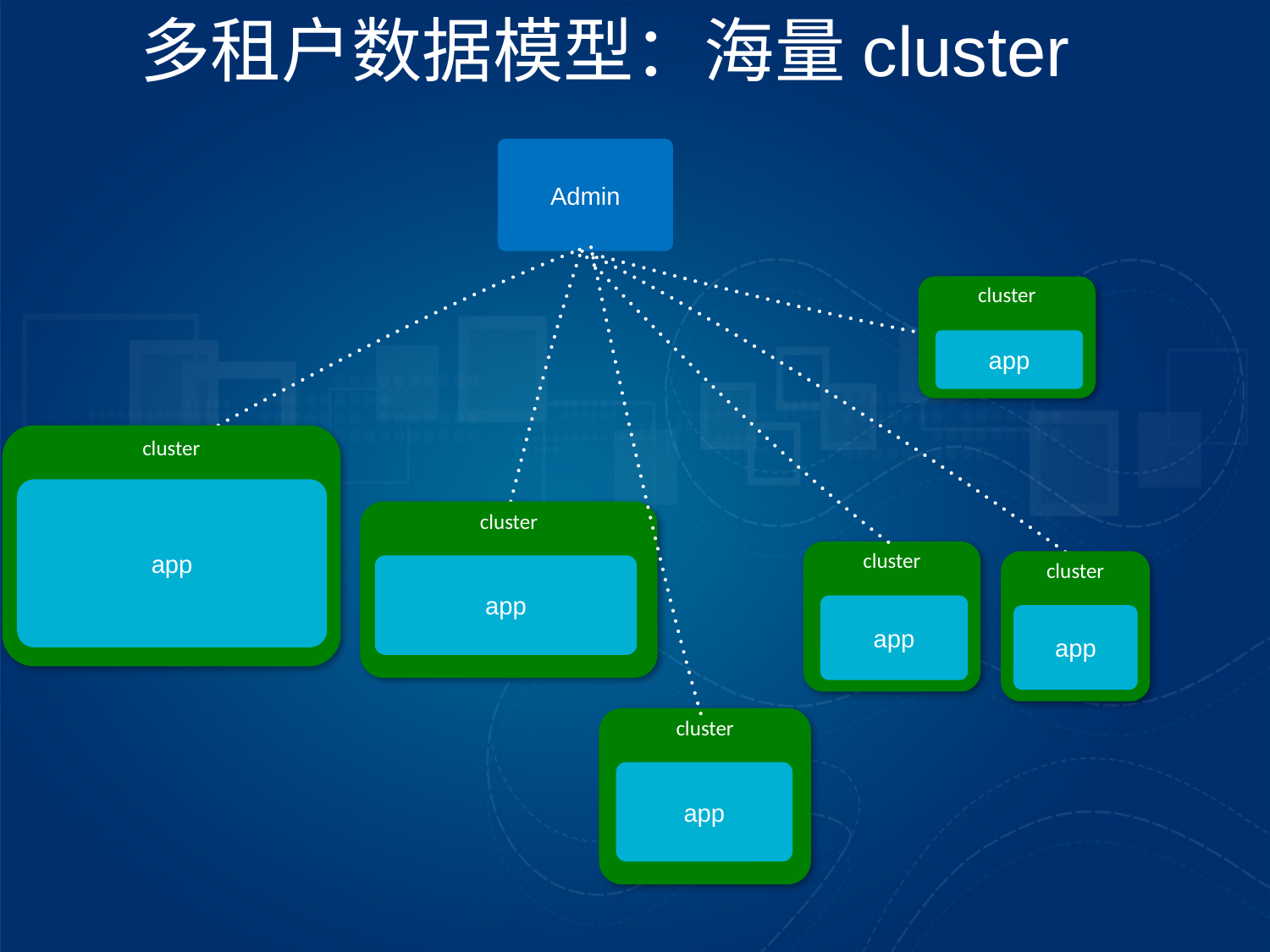

多租户数据模型：海量cluster
Admin

cluster
app
cluster
app
cluster
cluster
cluster
app
app
app
cluster
app